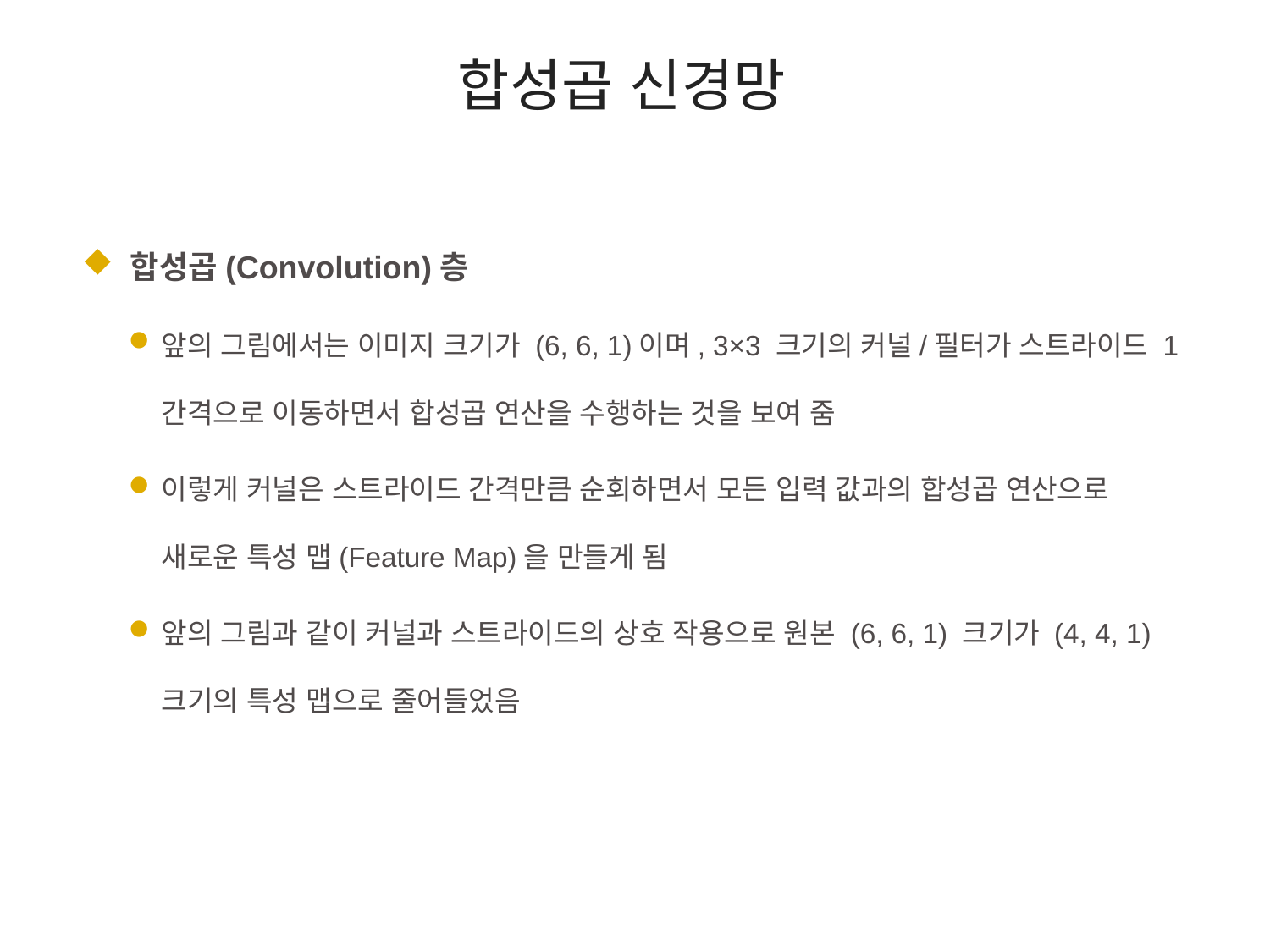

# 합성곱 신경망
 합성곱(Convolution)층
앞의 그림에서는 이미지 크기가 (6, 6, 1)이며, 3×3 크기의 커널/필터가 스트라이드 1 간격으로 이동하면서 합성곱 연산을 수행하는 것을 보여 줌
이렇게 커널은 스트라이드 간격만큼 순회하면서 모든 입력 값과의 합성곱 연산으로 새로운 특성 맵(Feature Map)을 만들게 됨
앞의 그림과 같이 커널과 스트라이드의 상호 작용으로 원본 (6, 6, 1) 크기가 (4, 4, 1) 크기의 특성 맵으로 줄어들었음